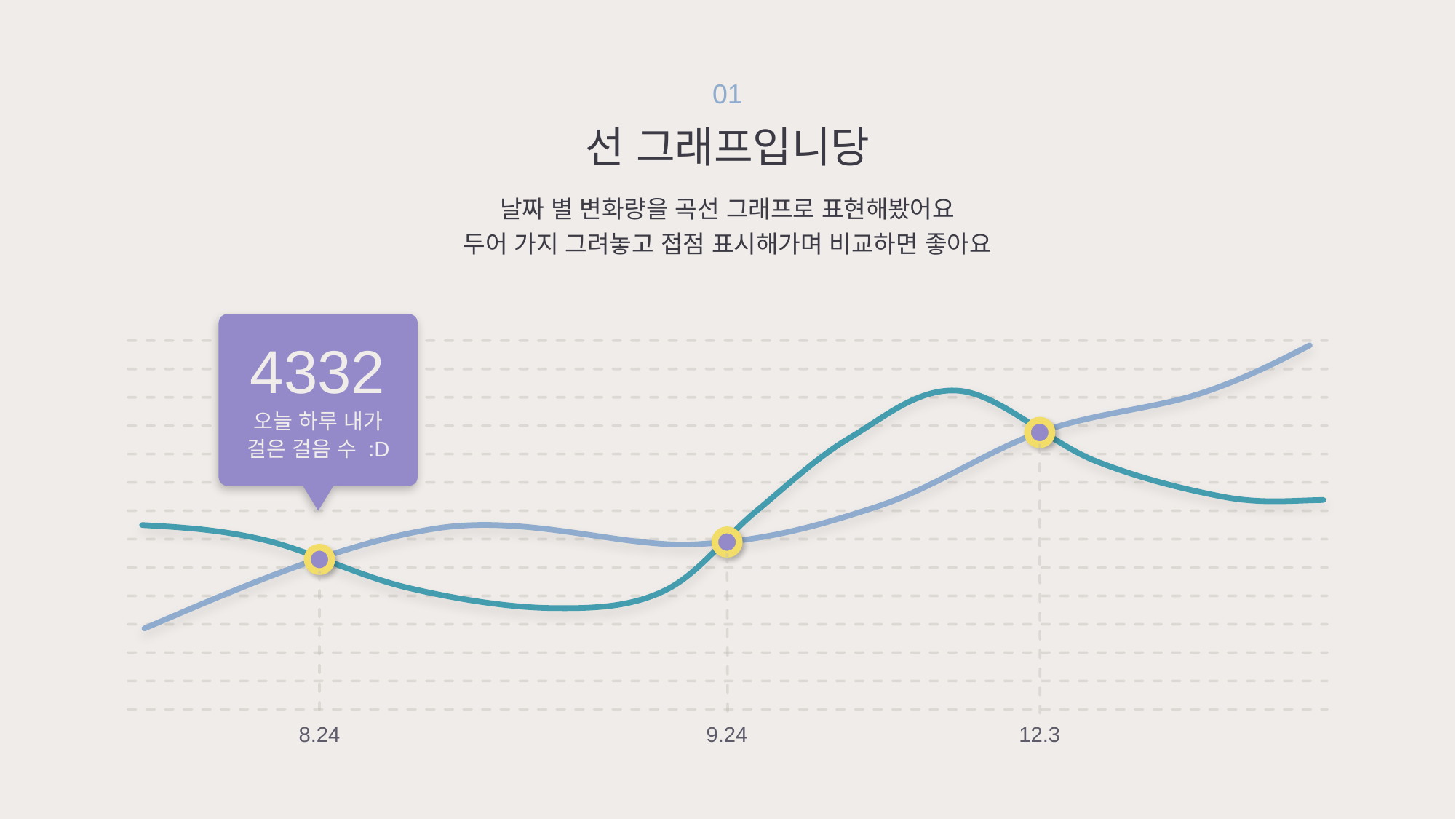

01
선 그래프입니당
날짜 별 변화량을 곡선 그래프로 표현해봤어요
두어 가지 그려놓고 접점 표시해가며 비교하면 좋아요

4332
오늘 하루 내가
걸은 걸음 수 :D

8.24
9.24
12.3